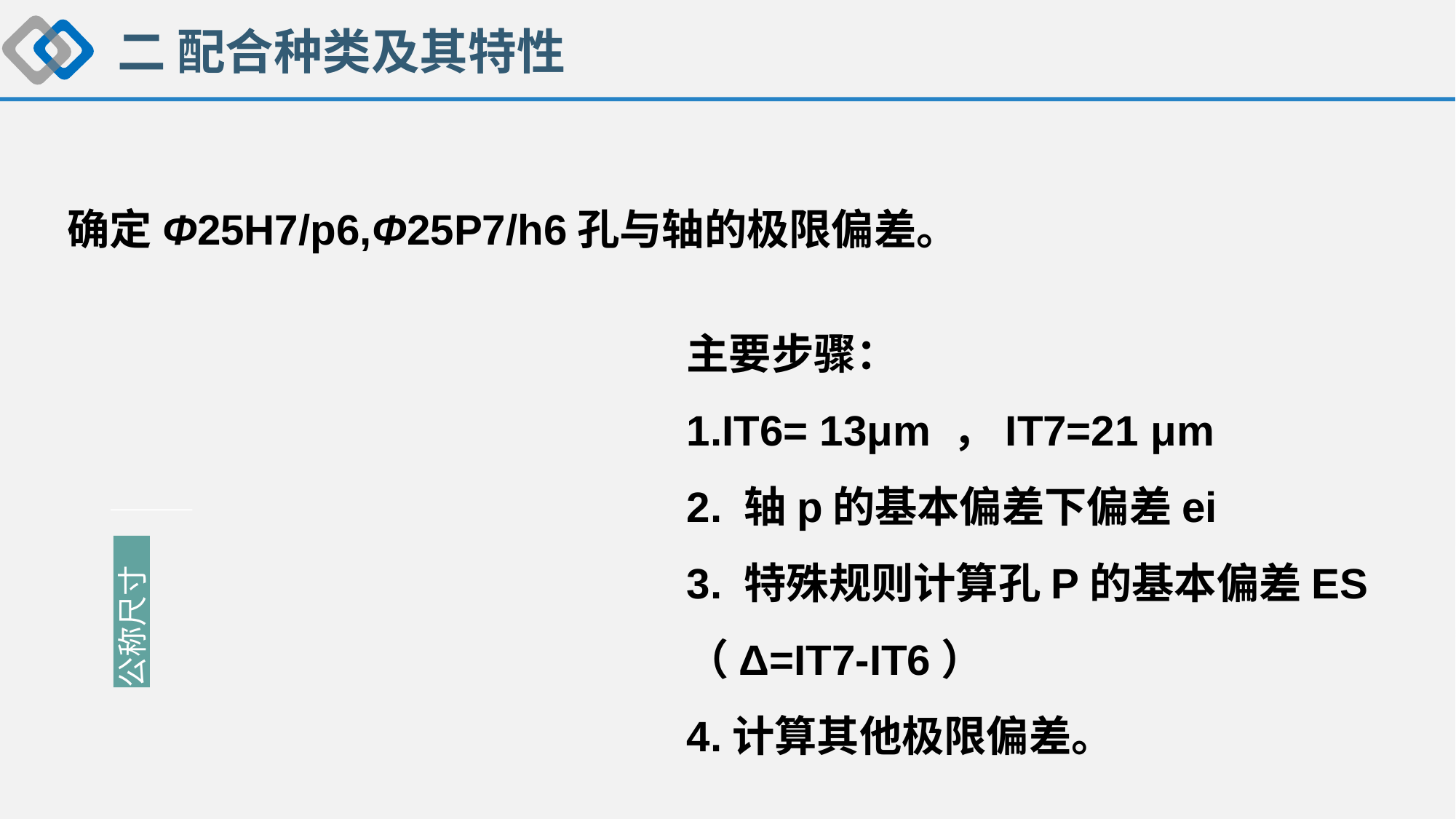

二 配合种类及其特性
确定Φ25H7/p6,Φ25P7/h6孔与轴的极限偏差。
主要步骤：
1.IT6= 13μm ，IT7=21 μm
2. 轴p的基本偏差下偏差ei
3. 特殊规则计算孔P的基本偏差ES
（Δ=IT7-IT6）
4.计算其他极限偏差。

公称尺寸